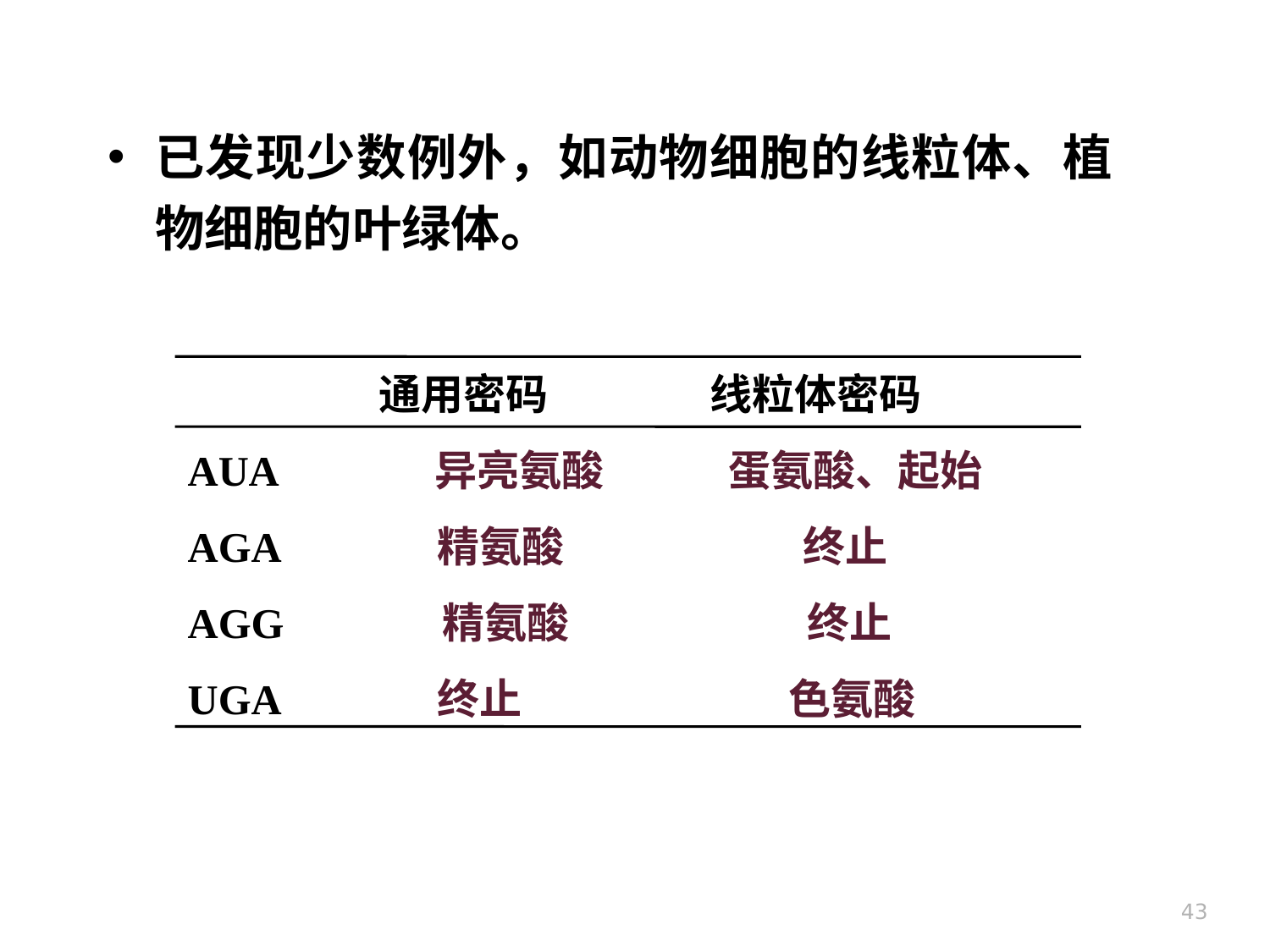

已发现少数例外，如动物细胞的线粒体、植物细胞的叶绿体。
                   通用密码                 线粒体密码
AUA              异亮氨酸             蛋氨酸、起始
AGA              精氨酸                         终止
AGG              精氨酸                         终止
UGA              终止                            色氨酸

43